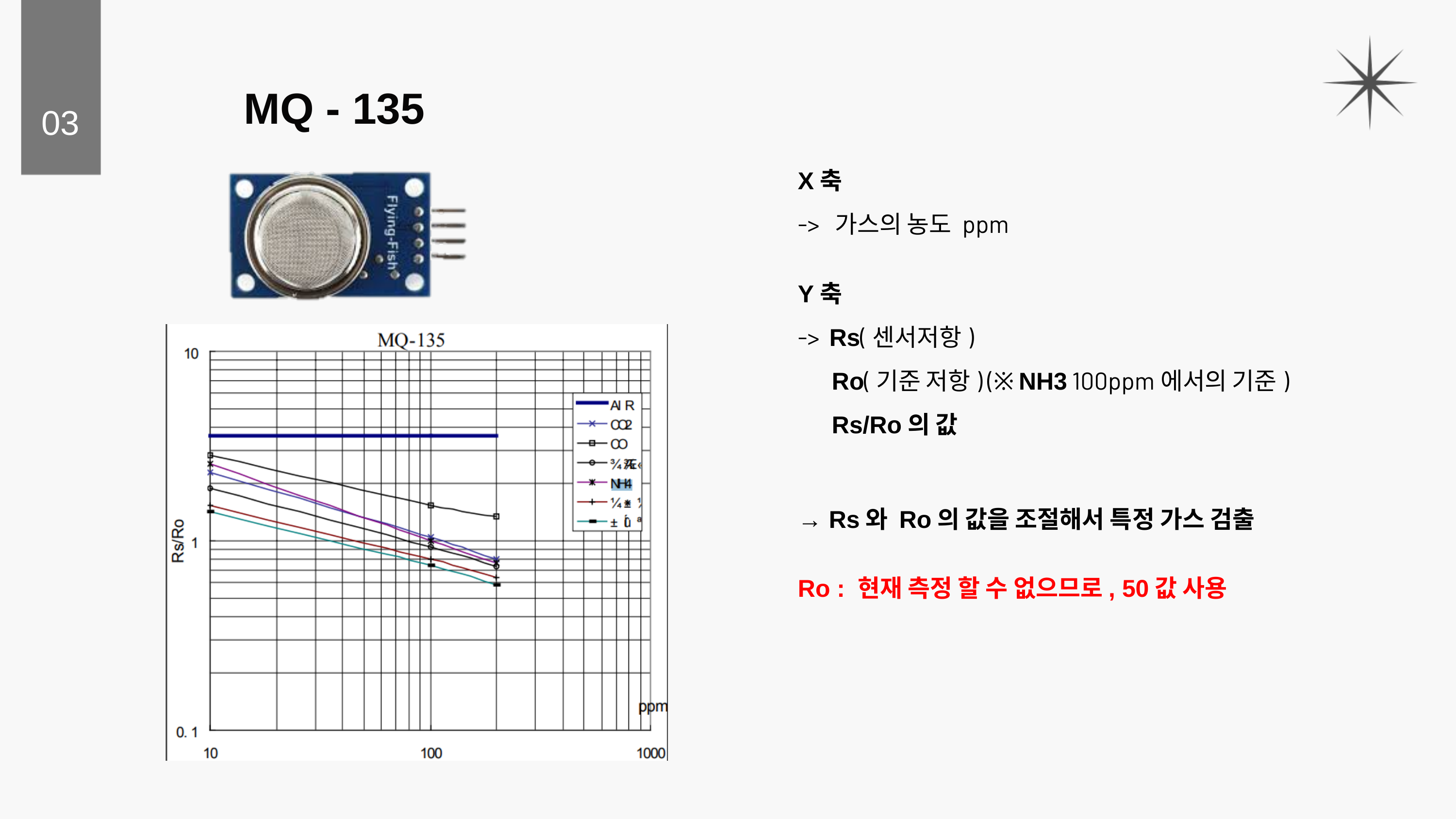

MQ - 135
03

X축
->  가스의 농도 ppm

Y축
->  Rs(센서저항)
       Ro(기준 저항) (※ NH3 100ppm에서의 기준)
       Rs/Ro의 값

→ Rs와 Ro의 값을 조절해서 특정 가스 검출

Ro : 현재 측정 할 수 없으므로, 50값 사용